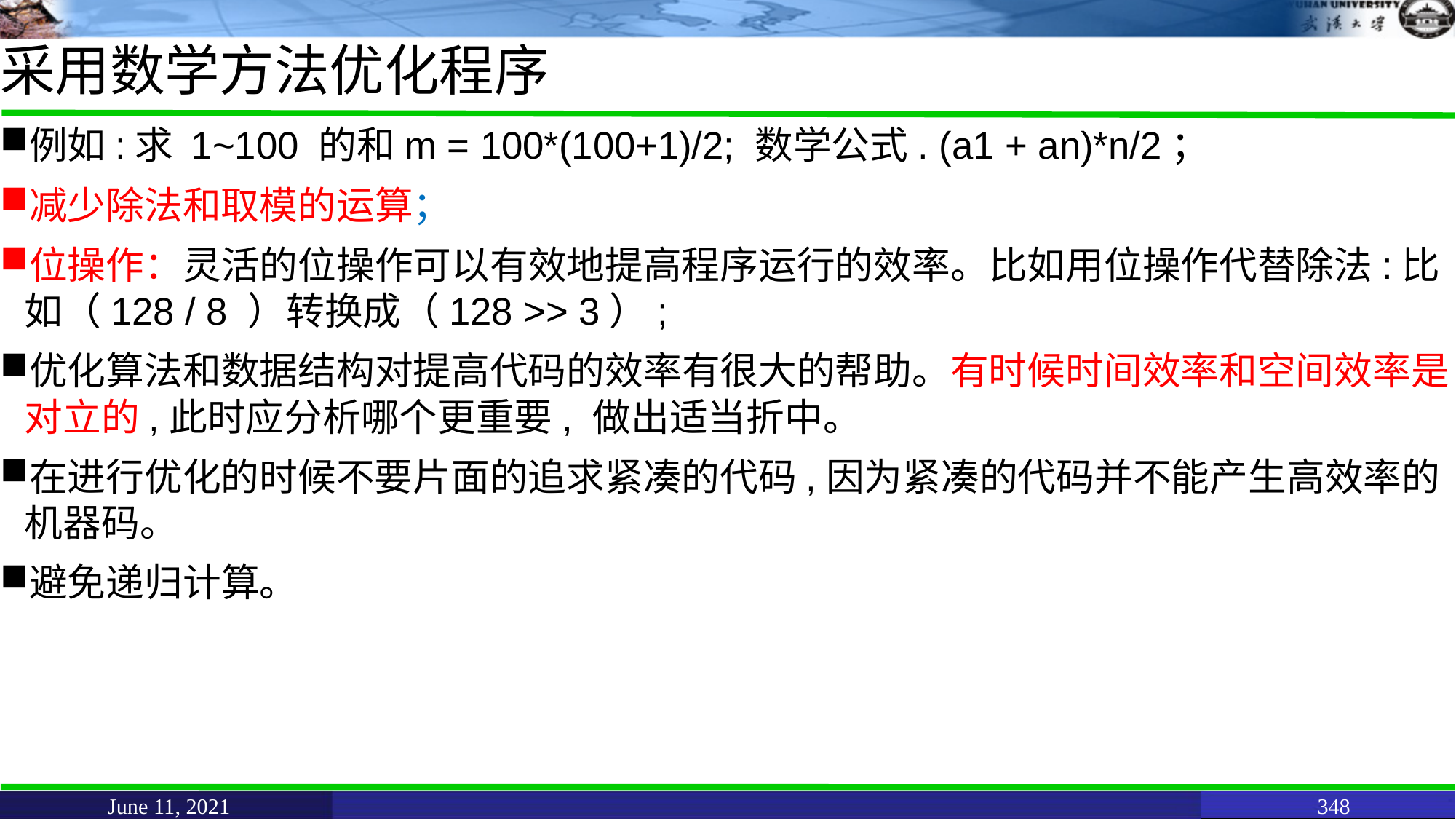

# 采用数学方法优化程序
例如:求 1~100 的和m = 100*(100+1)/2; 数学公式. (a1 + an)*n/2；
减少除法和取模的运算；
位操作：灵活的位操作可以有效地提高程序运行的效率。比如用位操作代替除法:比如（128 / 8 ）转换成（128 >> 3）;
优化算法和数据结构对提高代码的效率有很大的帮助。有时候时间效率和空间效率是对立的,此时应分析哪个更重要, 做出适当折中。
在进行优化的时候不要片面的追求紧凑的代码,因为紧凑的代码并不能产生高效率的机器码。
避免递归计算。

June 11, 2021

348